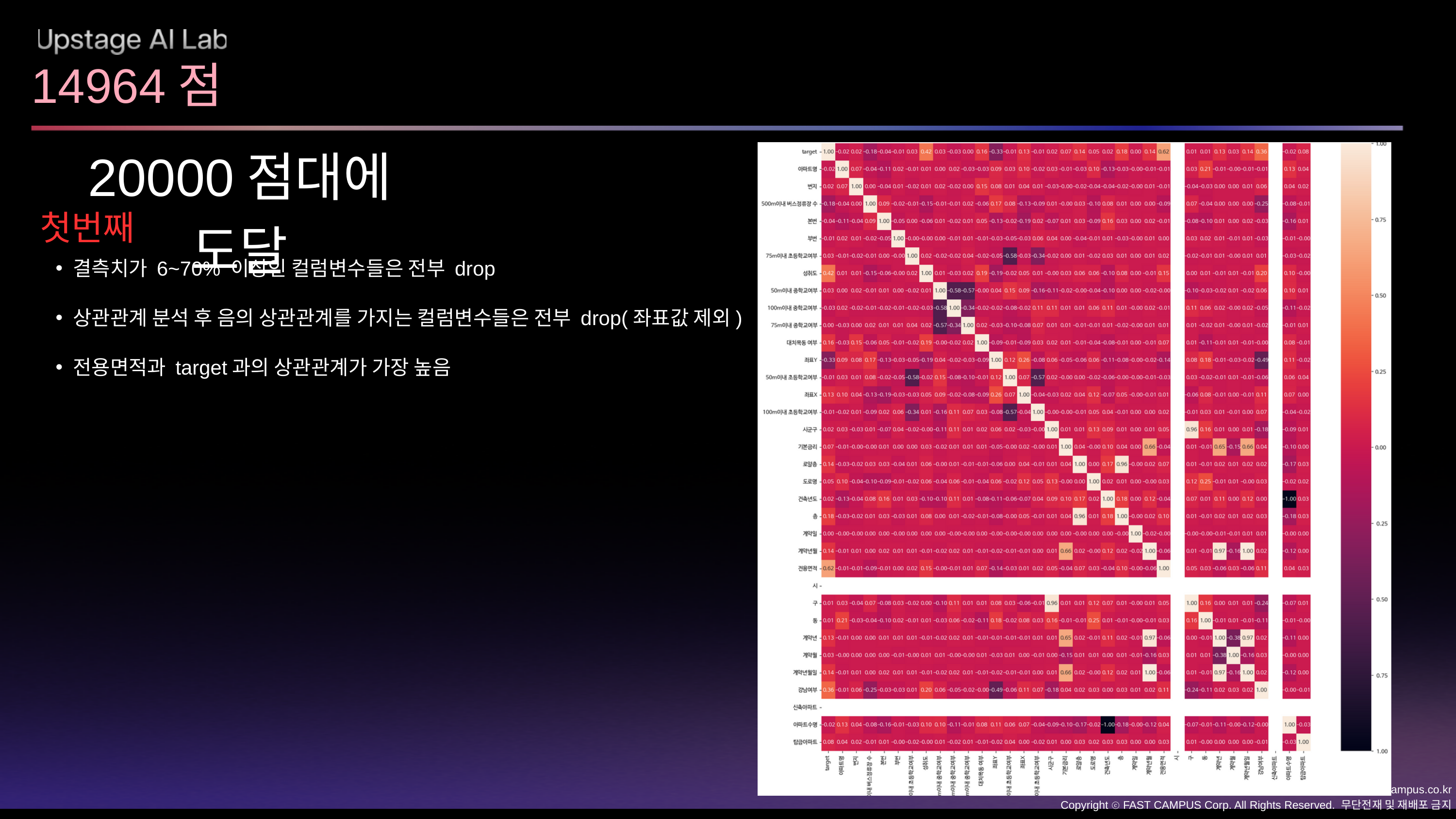

14964점

20000점대에 도달

첫번째
결측치가 6~70% 이상인 컬럼변수들은 전부 drop

상관관계 분석 후 음의 상관관계를 가지는 컬럼변수들은 전부 drop(좌표값 제외)

전용면적과 target과의 상관관계가 가장 높음

www.fastcampus.co.kr
Copyright ⓒ FAST CAMPUS Corp. All Rights Reserved. 무단전재 및 재배포 금지